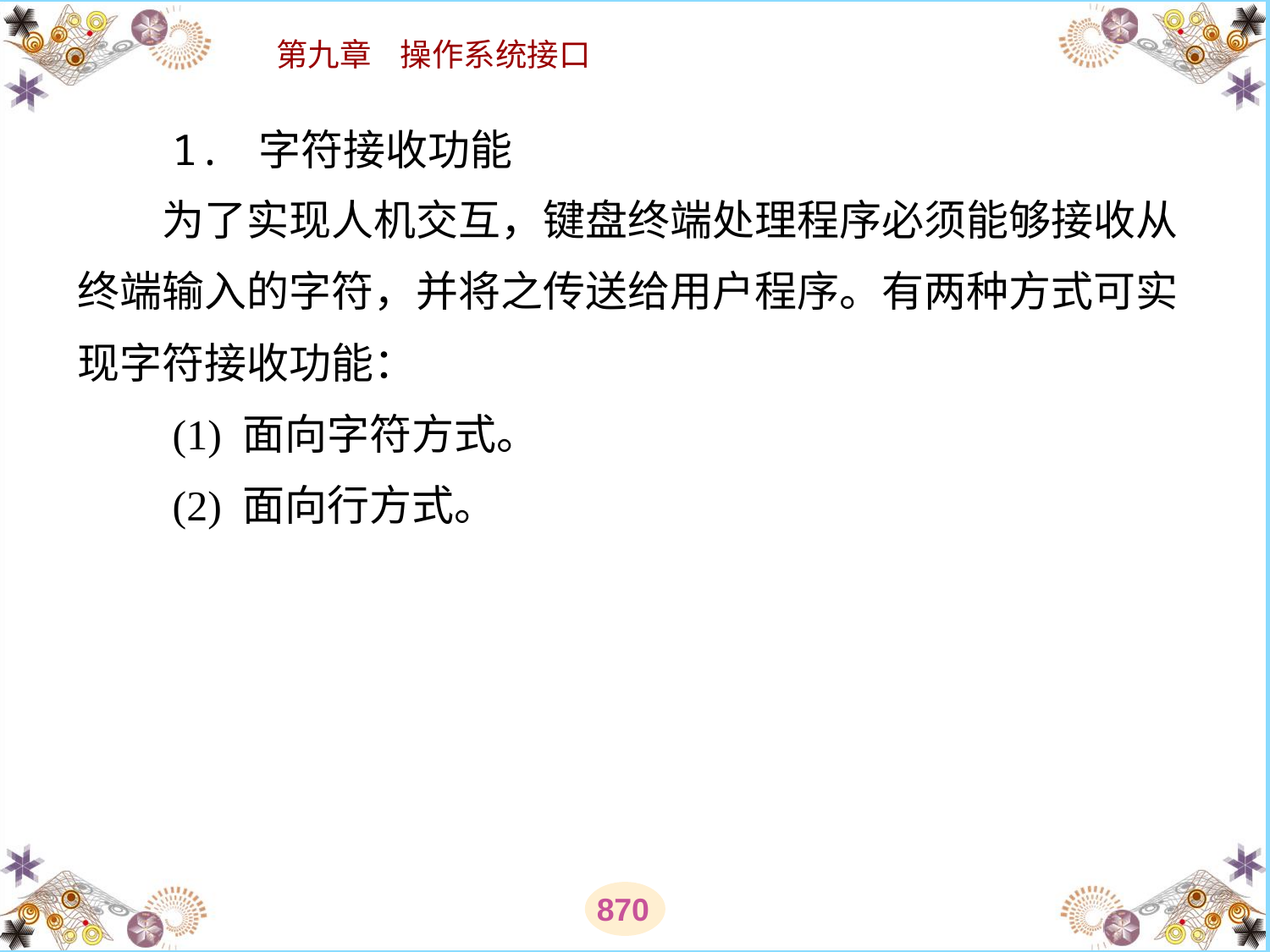

# 1. 字符接收功能 　　为了实现人机交互，键盘终端处理程序必须能够接收从终端输入的字符，并将之传送给用户程序。有两种方式可实现字符接收功能： 　　(1) 面向字符方式。 　　(2) 面向行方式。